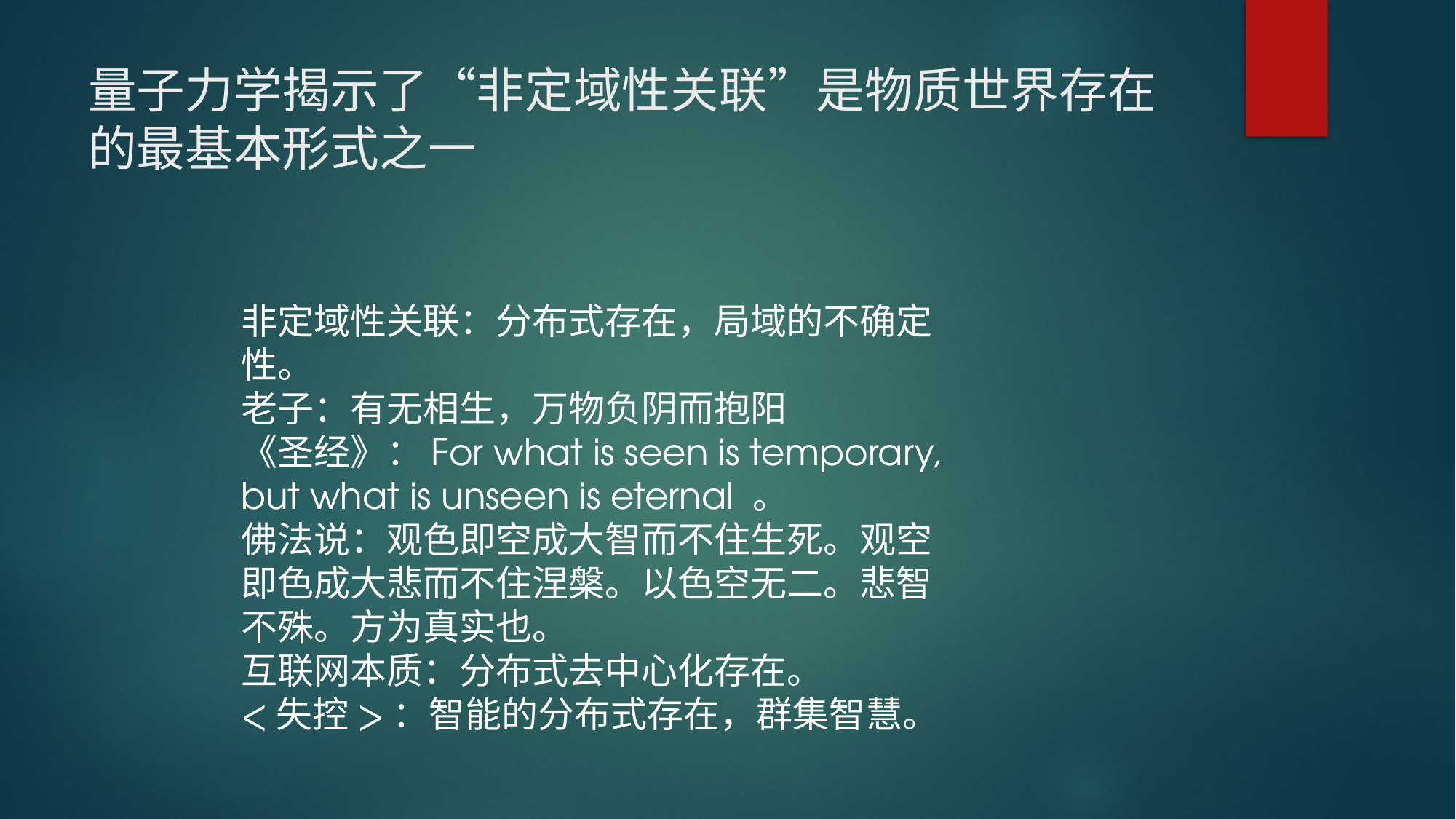

# 量子力学揭示了“非定域性关联”是物质世界存在的最基本形式之一
非定域性关联：分布式存在，局域的不确定性。
老子：有无相生，万物负阴而抱阳
《圣经》：For what is seen is temporary, but what is unseen is eternal 。
佛法说：观色即空成大智而不住生死。观空即色成大悲而不住涅槃。以色空无二。悲智不殊。方为真实也。
互联网本质：分布式去中心化存在。
<失控>：智能的分布式存在，群集智慧。